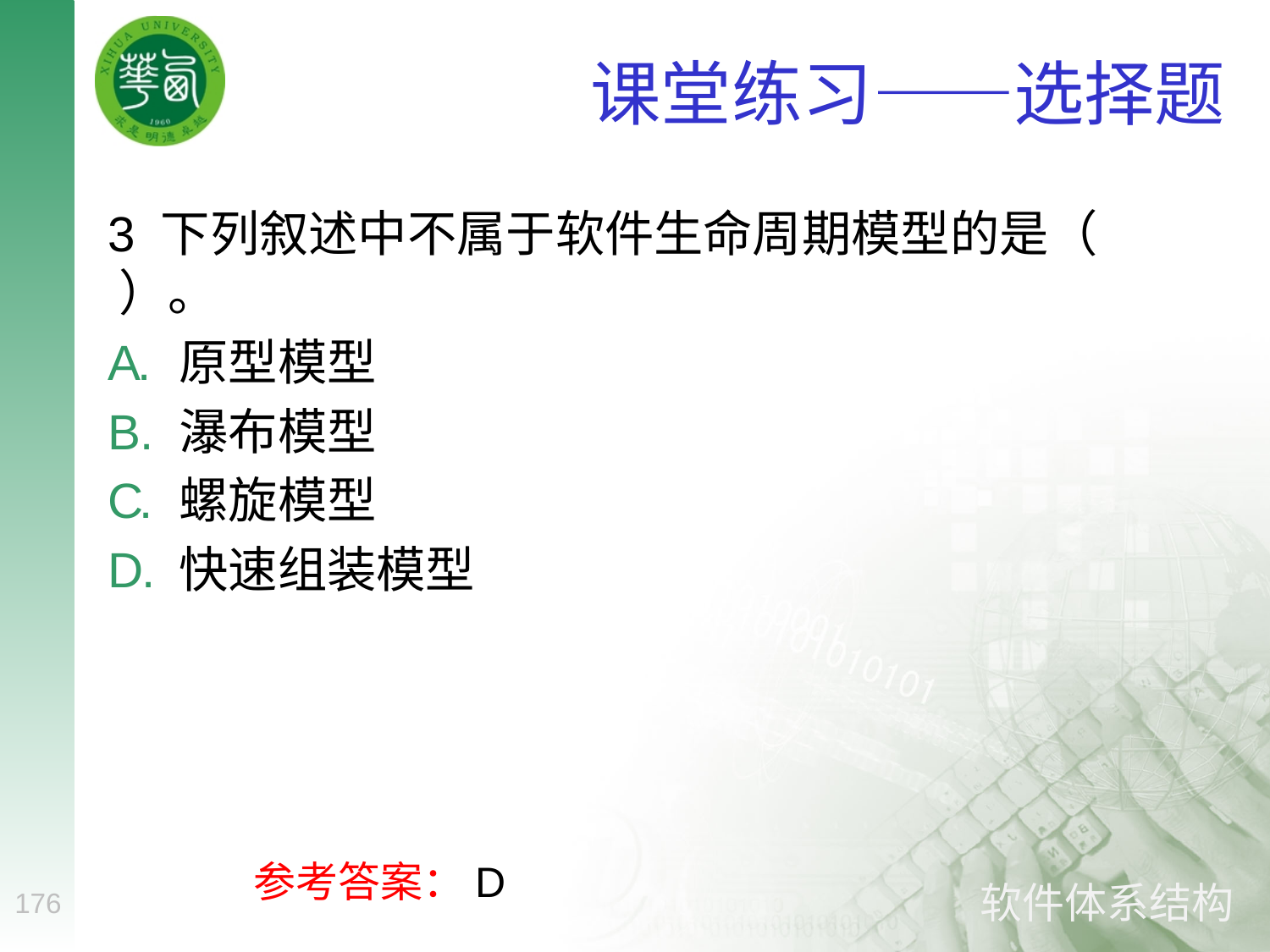

# 课堂练习——选择题
3 下列叙述中不属于软件生命周期模型的是（    ）。
原型模型
瀑布模型
螺旋模型
快速组装模型

参考答案：D
176